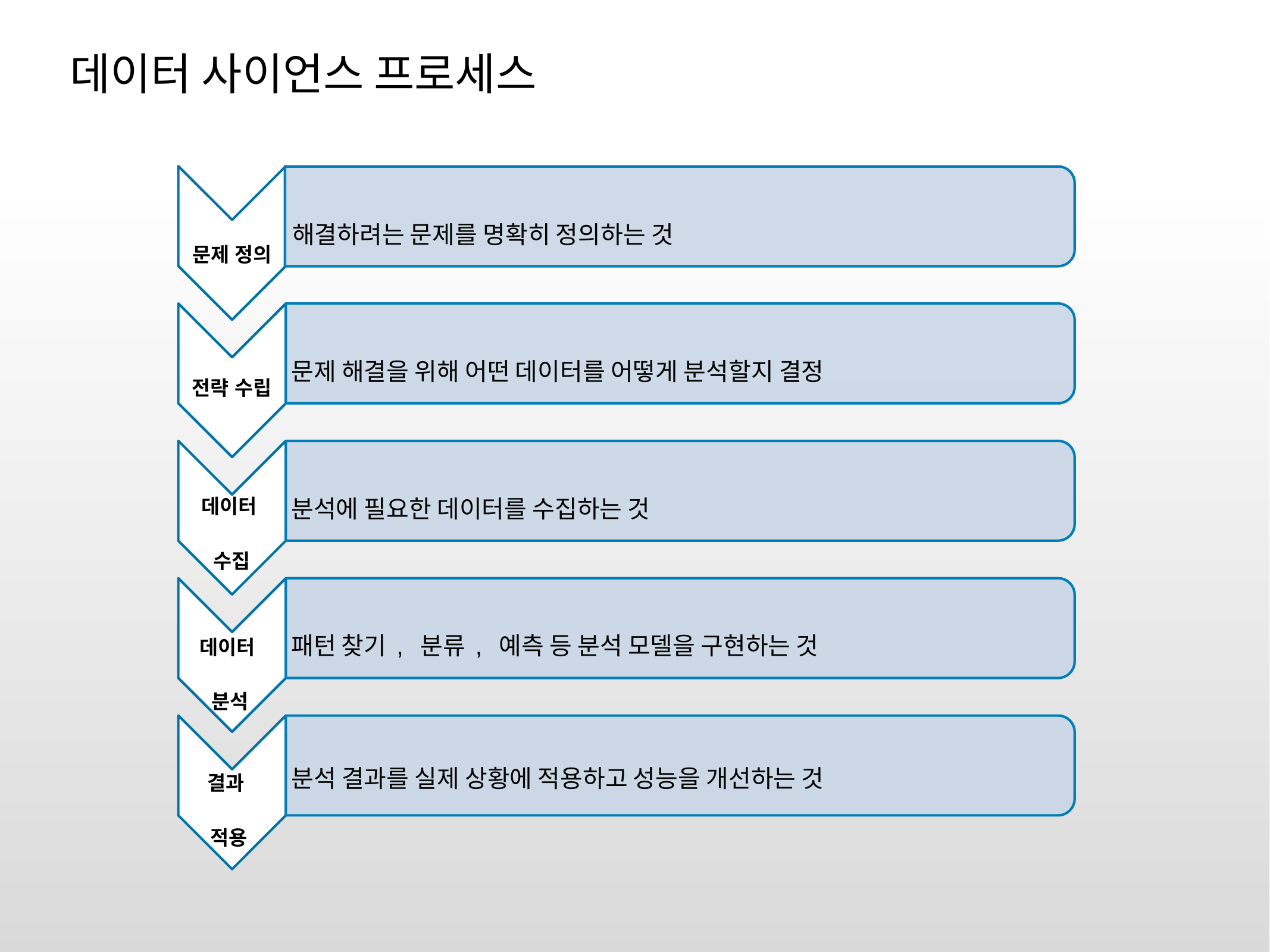

# 데이터 사이언스 프로세스

문제 정의
해결하려는 문제를 명확히 정의하는 것

문제 해결을 위해 어떤 데이터를 어떻게 분석할지 결정

전략 수립

분석에 필요한 데이터를 수집하는 것

데이터
수집
패턴 찾기, 분류, 예측 등 분석 모델을 구현하는 것

데이터
분석
분석 결과를 실제 상황에 적용하고 성능을 개선하는 것

결과
적용
108